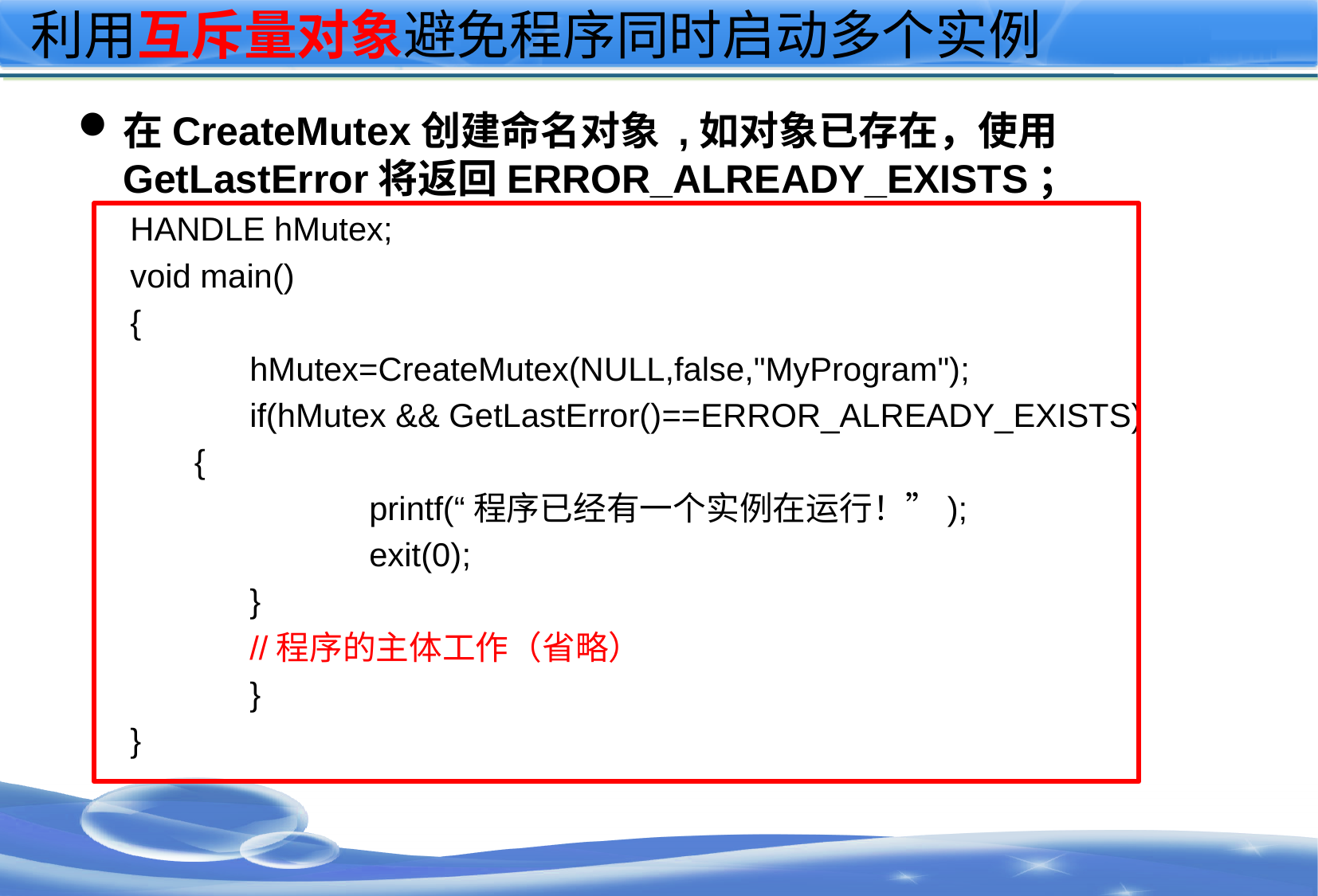

# 利用互斥量对象避免程序同时启动多个实例
在CreateMutex创建命名对象 ,如对象已存在，使用GetLastError将返回ERROR_ALREADY_EXISTS；
HANDLE hMutex;
void main()
{
	hMutex=CreateMutex(NULL,false,"MyProgram");
	if(hMutex && GetLastError()==ERROR_ALREADY_EXISTS)
       {
		printf(“程序已经有一个实例在运行！”);
		exit(0);
	}
	//程序的主体工作（省略）
	}
}